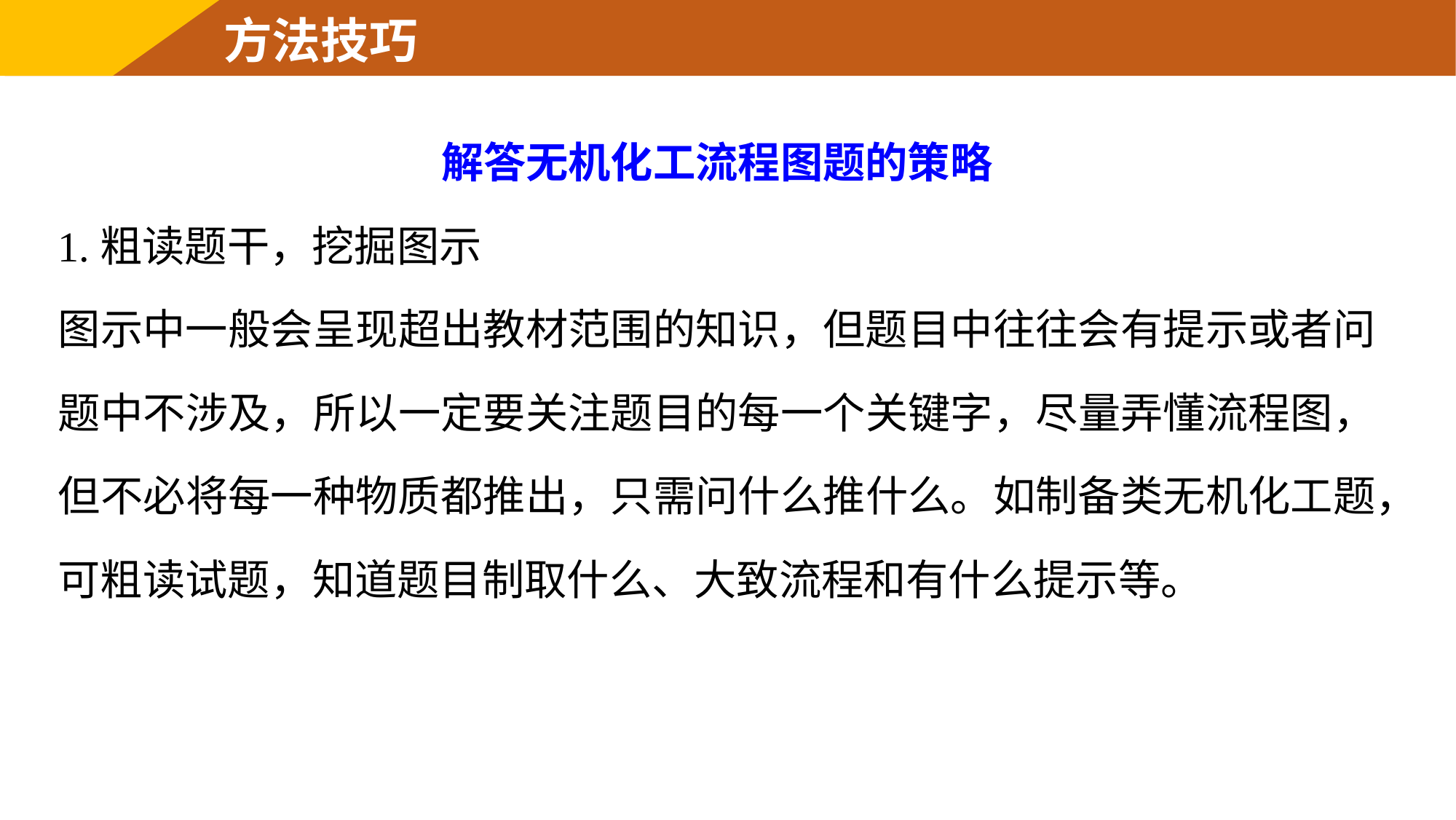

方法技巧
解答无机化工流程图题的策略
1.粗读题干，挖掘图示
图示中一般会呈现超出教材范围的知识，但题目中往往会有提示或者问题中不涉及，所以一定要关注题目的每一个关键字，尽量弄懂流程图，但不必将每一种物质都推出，只需问什么推什么。如制备类无机化工题，可粗读试题，知道题目制取什么、大致流程和有什么提示等。